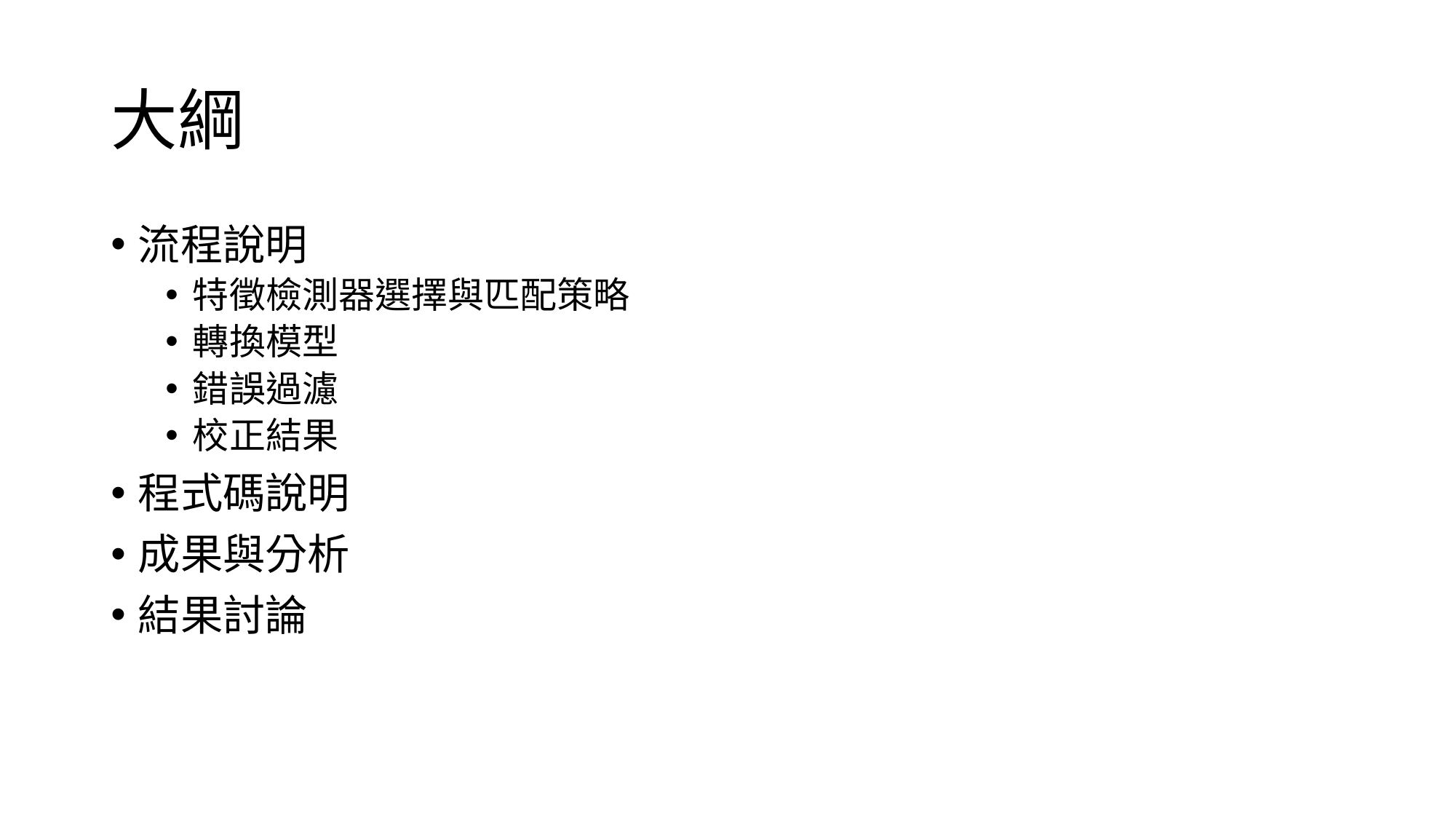

# 大綱
流程說明
特徵檢測器選擇與匹配策略
轉換模型
錯誤過濾
校正結果
程式碼說明
成果與分析
結果討論